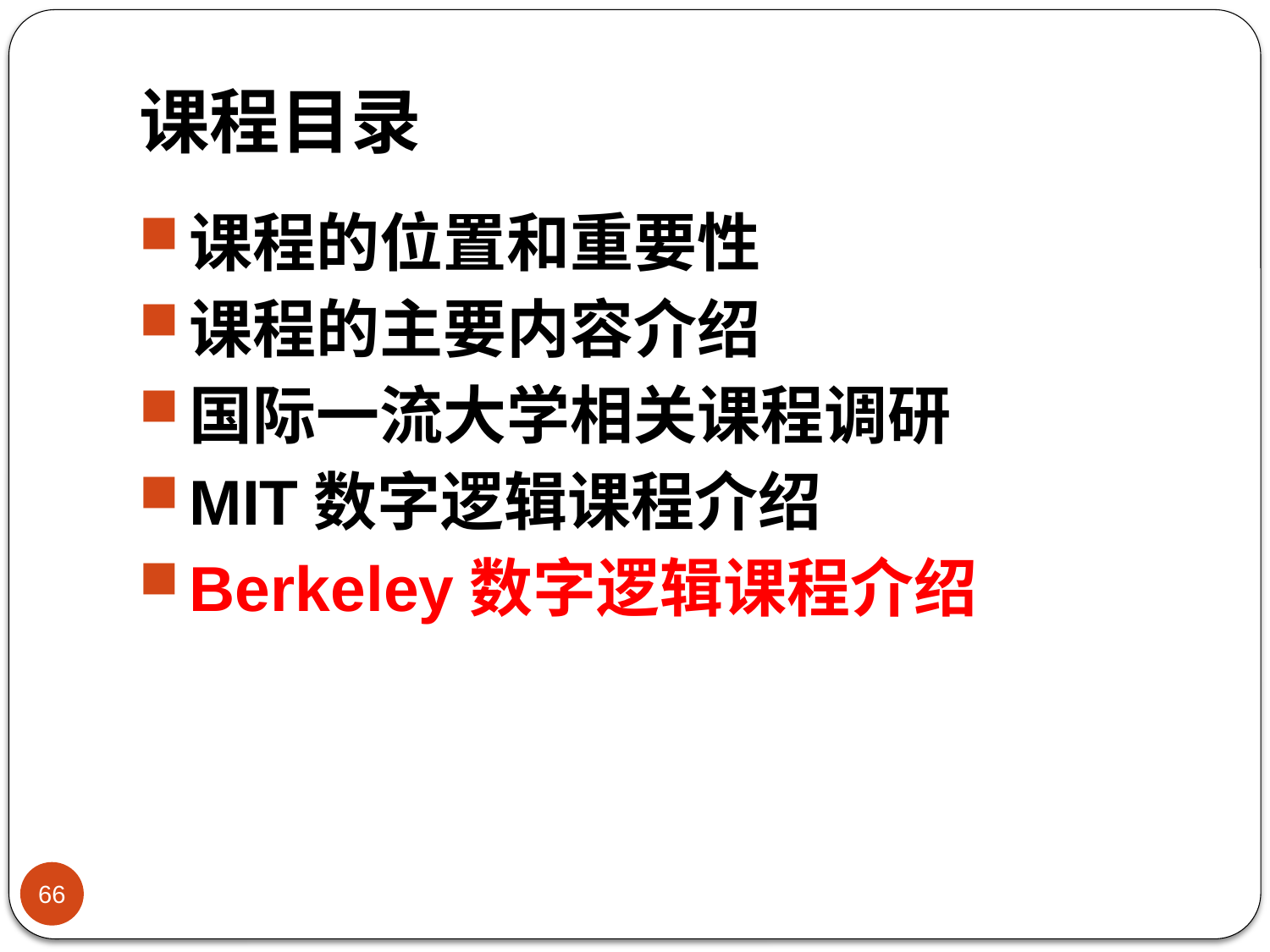

# 课程目录
课程的位置和重要性
课程的主要内容介绍
国际一流大学相关课程调研
MIT数字逻辑课程介绍
Berkeley数字逻辑课程介绍

66